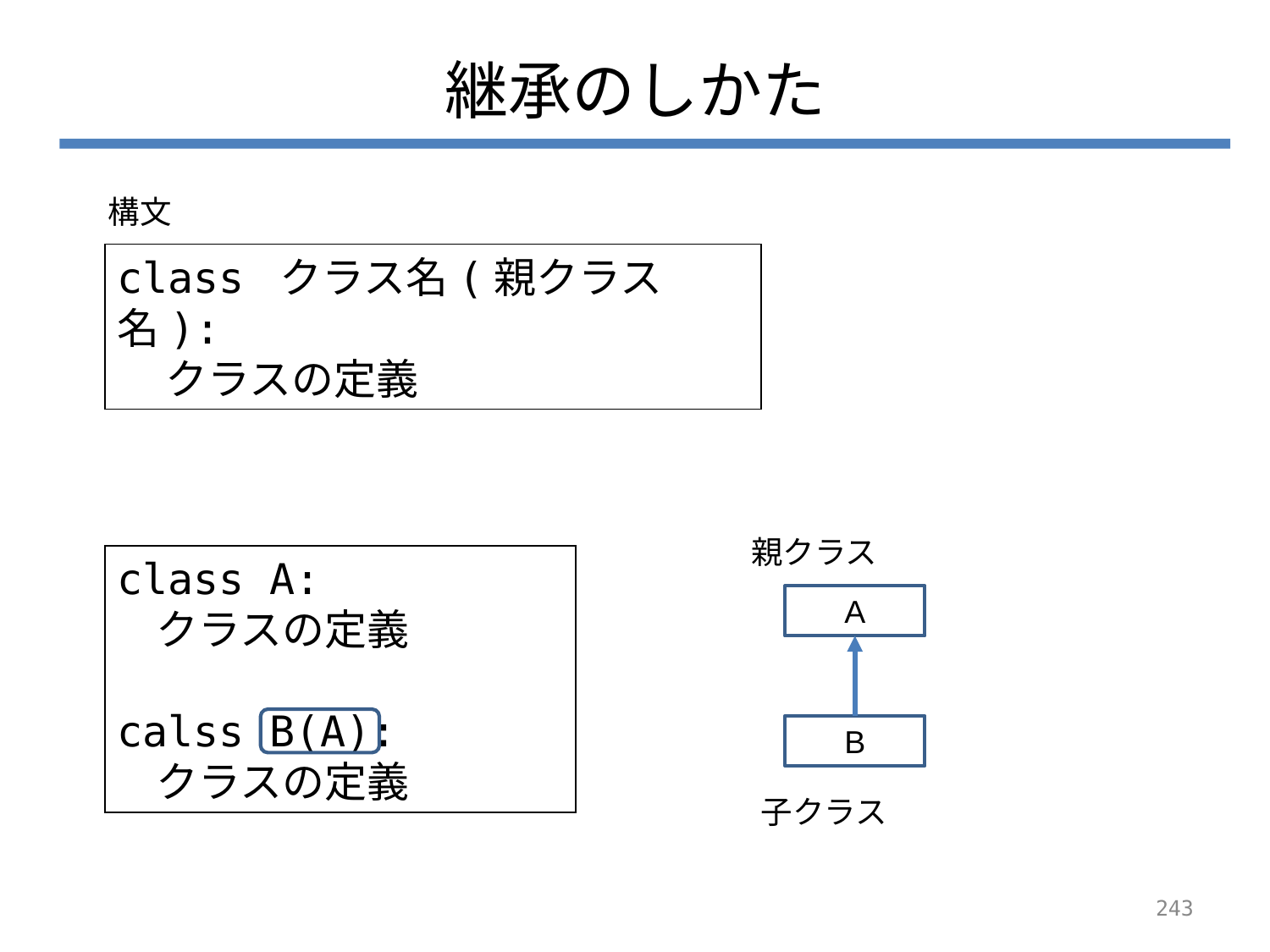

# 継承のしかた
構文
class クラス名(親クラス名):
    クラスの定義
親クラス
class A:
   クラスの定義

calss B(A):
   クラスの定義
A

B
子クラス
243